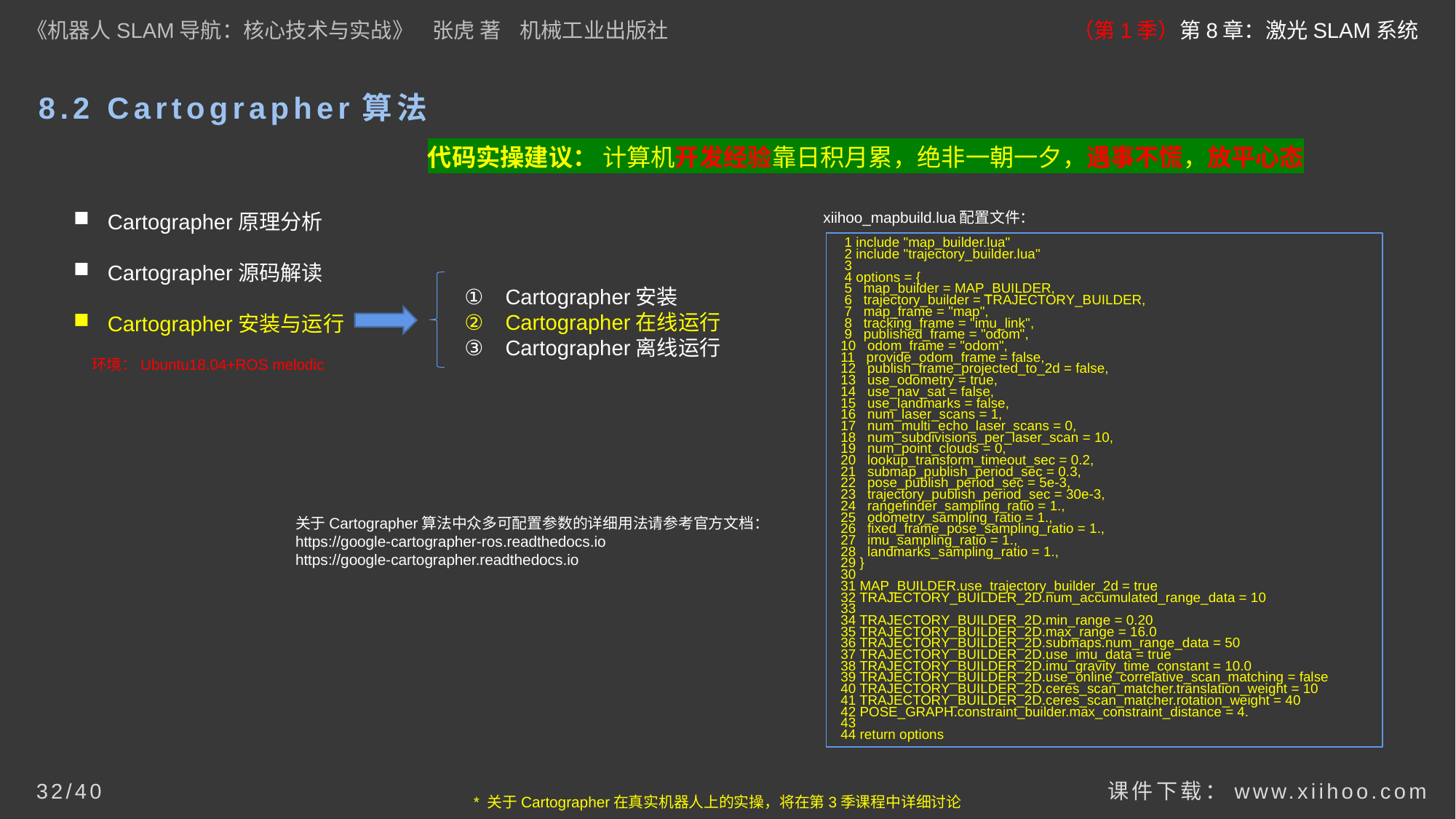

《机器人SLAM导航：核心技术与实战》    张虎 著    机械工业出版社
（第1季）第8章：激光SLAM系统
# 8.2 Cartographer算法
代码实操建议： 计算机开发经验靠日积月累，绝非一朝一夕，遇事不慌，放平心态
代码阅读技巧： 程序调用流程 + 数据调用流程
Cartographer原理分析
Cartographer源码解读
Cartographer安装与运行
xiihoo_mapbuild.lua配置文件：
  1 include "map_builder.lua"
  2 include "trajectory_builder.lua"
  3
  4 options = {
  5   map_builder = MAP_BUILDER,
  6   trajectory_builder = TRAJECTORY_BUILDER,
  7   map_frame = "map",
  8   tracking_frame = "imu_link",
  9   published_frame = "odom",
 10   odom_frame = "odom",
 11   provide_odom_frame = false,
 12   publish_frame_projected_to_2d = false,
 13   use_odometry = true,
 14   use_nav_sat = false,
 15   use_landmarks = false,
 16   num_laser_scans = 1,
 17   num_multi_echo_laser_scans = 0,
 18   num_subdivisions_per_laser_scan = 10,
 19   num_point_clouds = 0,
 20   lookup_transform_timeout_sec = 0.2,
 21   submap_publish_period_sec = 0.3,
 22   pose_publish_period_sec = 5e-3,
 23   trajectory_publish_period_sec = 30e-3,
 24   rangefinder_sampling_ratio = 1.,
 25   odometry_sampling_ratio = 1.,
 26   fixed_frame_pose_sampling_ratio = 1.,
 27   imu_sampling_ratio = 1.,
 28   landmarks_sampling_ratio = 1.,
 29 }
 30
 31 MAP_BUILDER.use_trajectory_builder_2d = true
 32 TRAJECTORY_BUILDER_2D.num_accumulated_range_data = 10
 33
 34 TRAJECTORY_BUILDER_2D.min_range = 0.20
 35 TRAJECTORY_BUILDER_2D.max_range = 16.0
 36 TRAJECTORY_BUILDER_2D.submaps.num_range_data = 50
 37 TRAJECTORY_BUILDER_2D.use_imu_data = true
 38 TRAJECTORY_BUILDER_2D.imu_gravity_time_constant = 10.0
 39 TRAJECTORY_BUILDER_2D.use_online_correlative_scan_matching = false
 40 TRAJECTORY_BUILDER_2D.ceres_scan_matcher.translation_weight = 10
 41 TRAJECTORY_BUILDER_2D.ceres_scan_matcher.rotation_weight = 40
 42 POSE_GRAPH.constraint_builder.max_constraint_distance = 4.
 43
 44 return options

Cartographer安装
Cartographer在线运行
Cartographer离线运行

环境：Ubuntu18.04+ROS melodic
关于Cartographer算法中众多可配置参数的详细用法请参考官方文档：
https://google-cartographer-ros.readthedocs.io
https://google-cartographer.readthedocs.io
课件下载：www.xiihoo.com
32/40
* 关于Cartographer在真实机器人上的实操，将在第3季课程中详细讨论